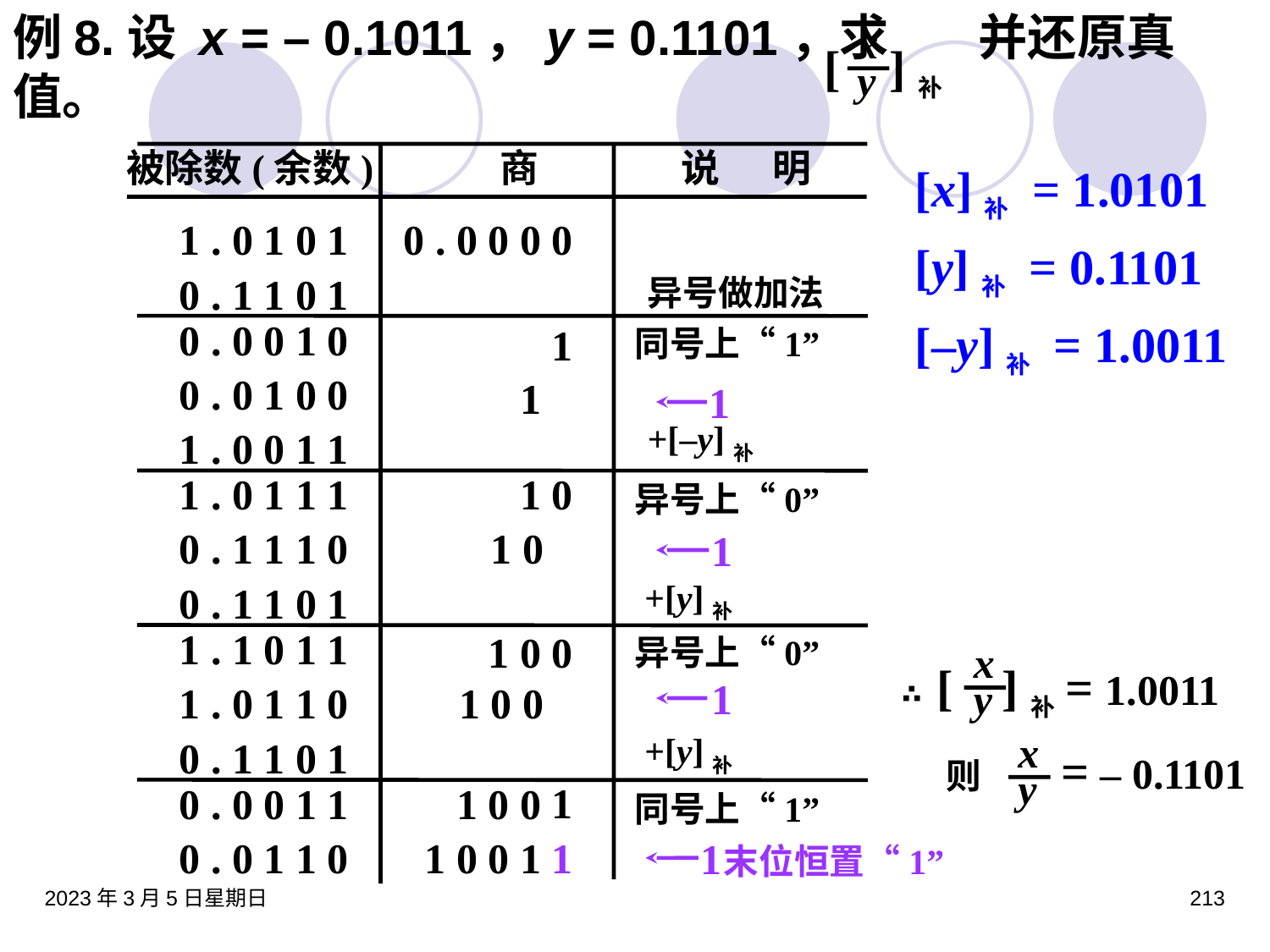

x
y

[    ]补
# 例8.设 x = – 0.1011，y = 0.1101，求        并还原真值。
被除数(余数)            商                说      明
[x]补 = 1.0101
[y]补 = 0.1101
[–y]补 = 1.0011

1 . 0 1 0 1
0 . 0 0 0 0
0 . 1 1 0 1
异号做加法
0 . 0 0 1 0
1
同号上“1”

0 . 0 1 0 0
1
1

+[–y]补
1 . 0 0 1 1
1 . 0 1 1 1
1
0

异号上“0”
0 . 1 1 1 0
1 0
1

+[y]补
0 . 1 1 0 1
1 . 1 0 1 1
1 0
0
异号上“0”

x
y

[    ]补= 1.0011
∴
1
1 . 0 1 1 0
1 0 0

x
y

= – 0.1101
则
+[y]补
0 . 1 1 0 1
1
0 . 0 0 1 1
1 0 0

同号上“1”
0 . 0 1 1 0
1 0 0 1
1

1
末位恒置“1”
2023年3月5日星期日
213